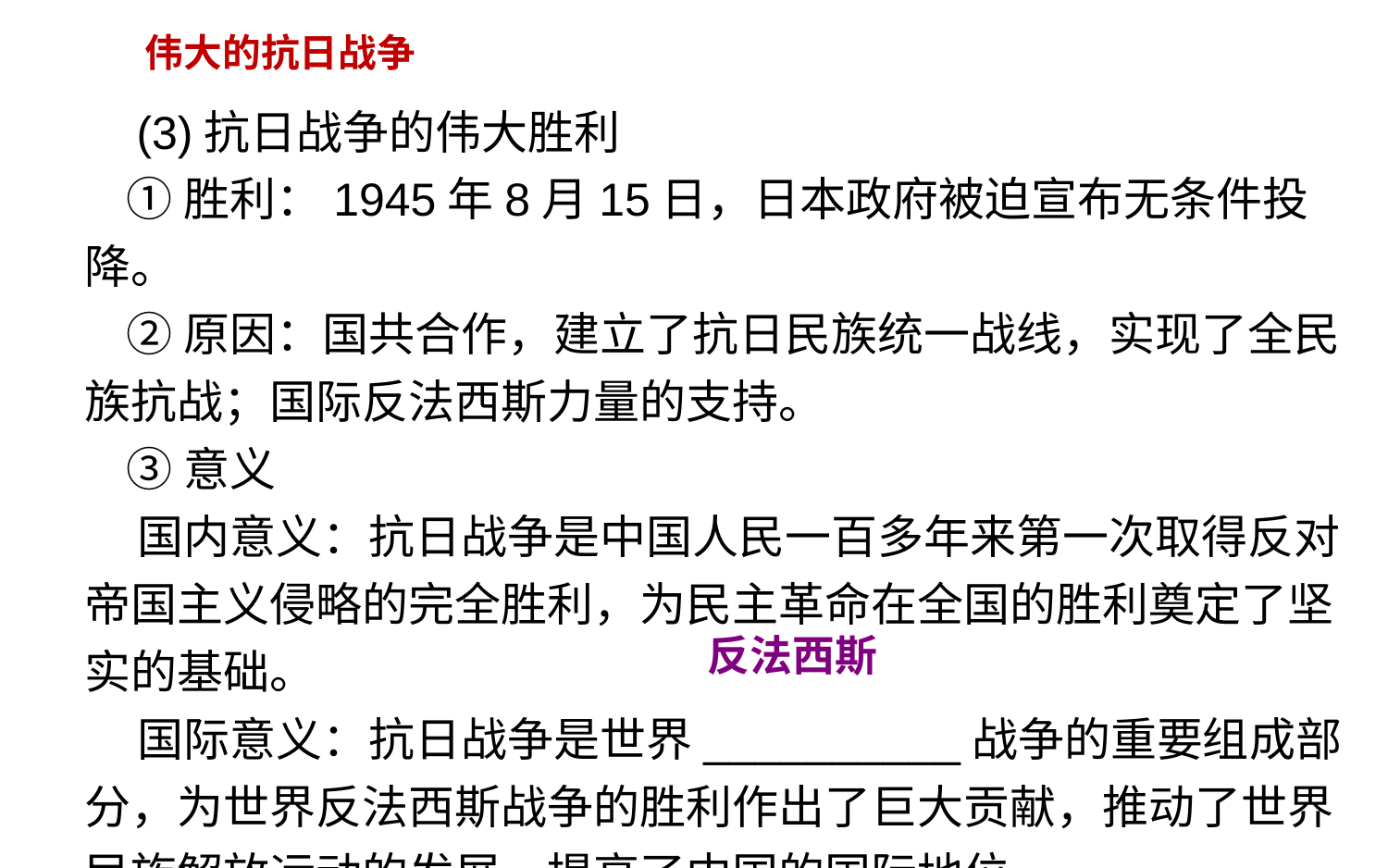

伟大的抗日战争
    (3)抗日战争的伟大胜利
    ①胜利：1945年8月15日，日本政府被迫宣布无条件投降。
    ②原因：国共合作，建立了抗日民族统一战线，实现了全民族抗战；国际反法西斯力量的支持。
    ③意义
    国内意义：抗日战争是中国人民一百多年来第一次取得反对帝国主义侵略的完全胜利，为民主革命在全国的胜利奠定了坚实的基础。
    国际意义：抗日战争是世界__________战争的重要组成部分，为世界反法西斯战争的胜利作出了巨大贡献，推动了世界民族解放运动的发展，提高了中国的国际地位。
反法西斯